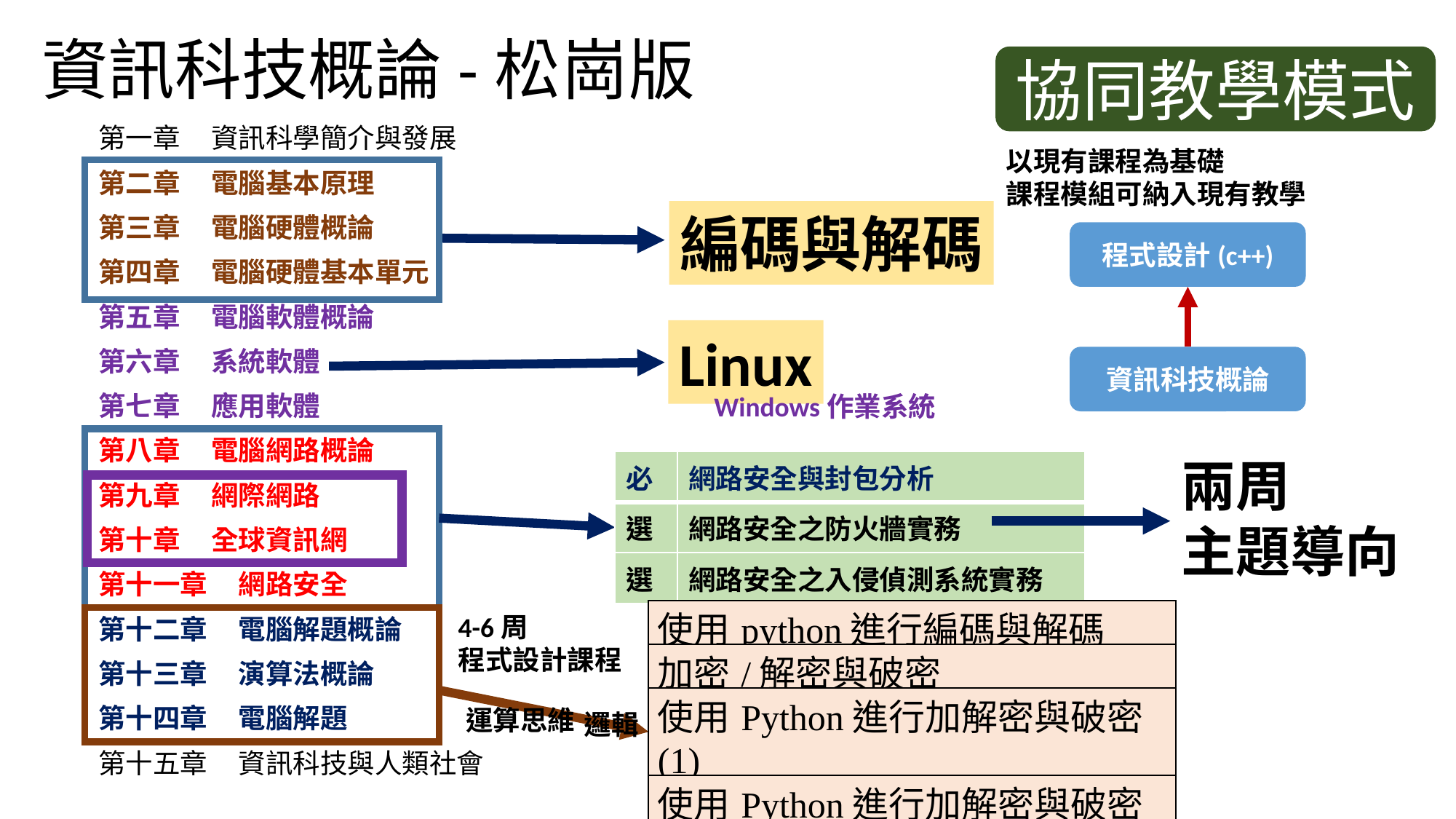

# 資訊科技概論-松崗版
協同教學模式
第一章     資訊科學簡介與發展
第二章     電腦基本原理
第三章     電腦硬體概論
第四章     電腦硬體基本單元
第五章     電腦軟體概論
第六章     系統軟體
第七章     應用軟體
第八章     電腦網路概論
第九章     網際網路
第十章     全球資訊網
第十一章     網路安全
第十二章     電腦解題概論
第十三章     演算法概論
第十四章     電腦解題
第十五章     資訊科技與人類社會
以現有課程為基礎
課程模組可納入現有教學

編碼與解碼
程式設計(c++)
Linux
資訊科技概論
Windows作業系統

兩周
主題導向
| 必 | 網路安全與封包分析 |
| --- | --- |
| 選 | 網路安全之防火牆實務 |
| 選 | 網路安全之入侵偵測系統實務 |

| 使用python進行編碼與解碼 |
| --- |
| 加密/解密與破密 |
| 使用Python進行加解密與破密(1) |
| 使用Python進行加解密與破密(2) |
4-6周
程式設計課程

運算思維
邏輯